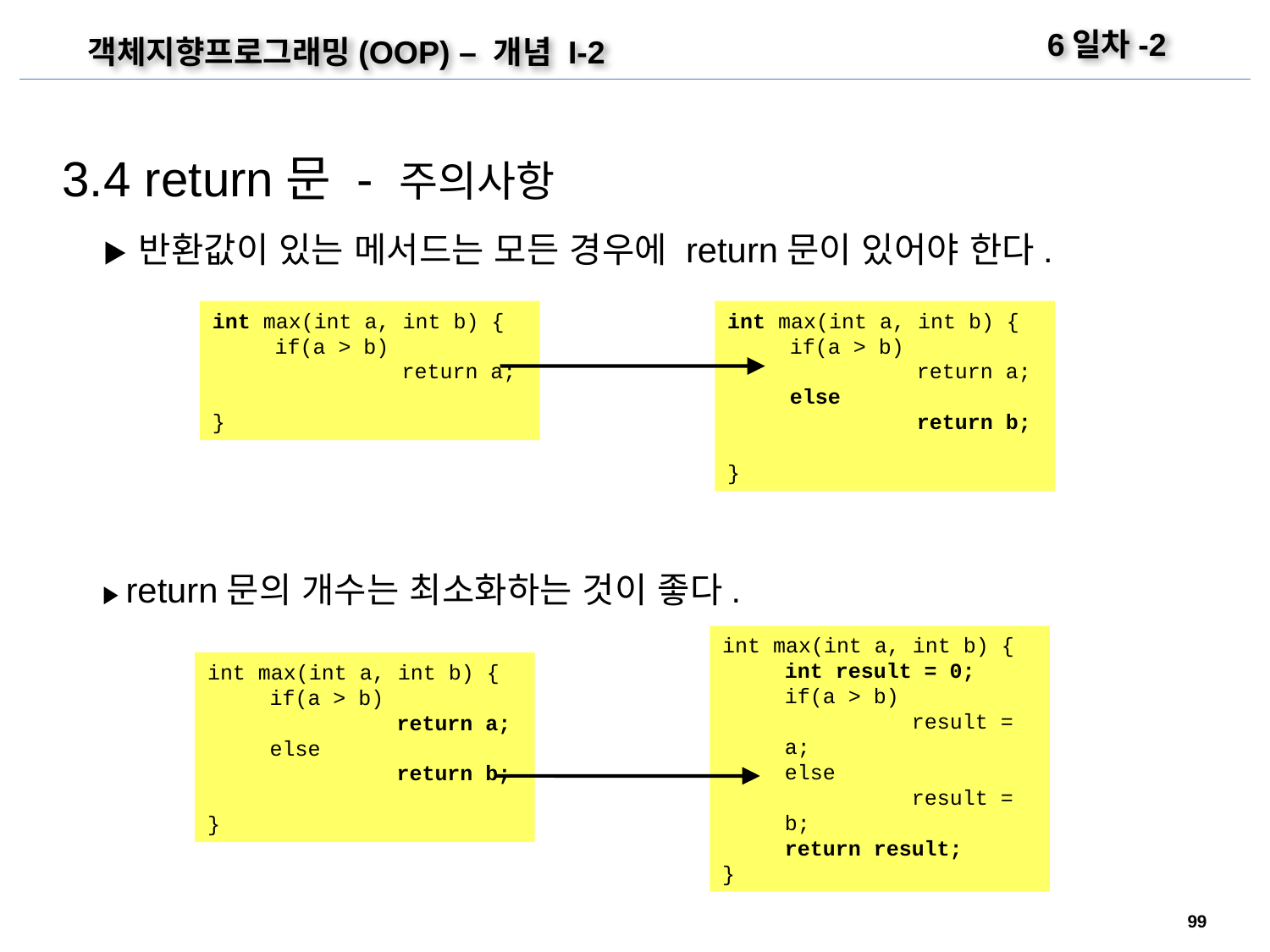

6일차-2
객체지향프로그래밍(OOP) – 개념 I-2
3.4 return문 - 주의사항
▶ 반환값이 있는 메서드는 모든 경우에 return문이 있어야 한다.
int max(int a, int b) {
	if(a > b)
		return a;
}
int max(int a, int b) {
	if(a > b)
		return a;
	else
		return b;
}

▶ return문의 개수는 최소화하는 것이 좋다.
int max(int a, int b) {
	int result = 0;
	if(a > b)
		result = a;
	else
		result = b;
	return result;
}
int max(int a, int b) {
	if(a > b)
		return a;
	else
		return b;
}